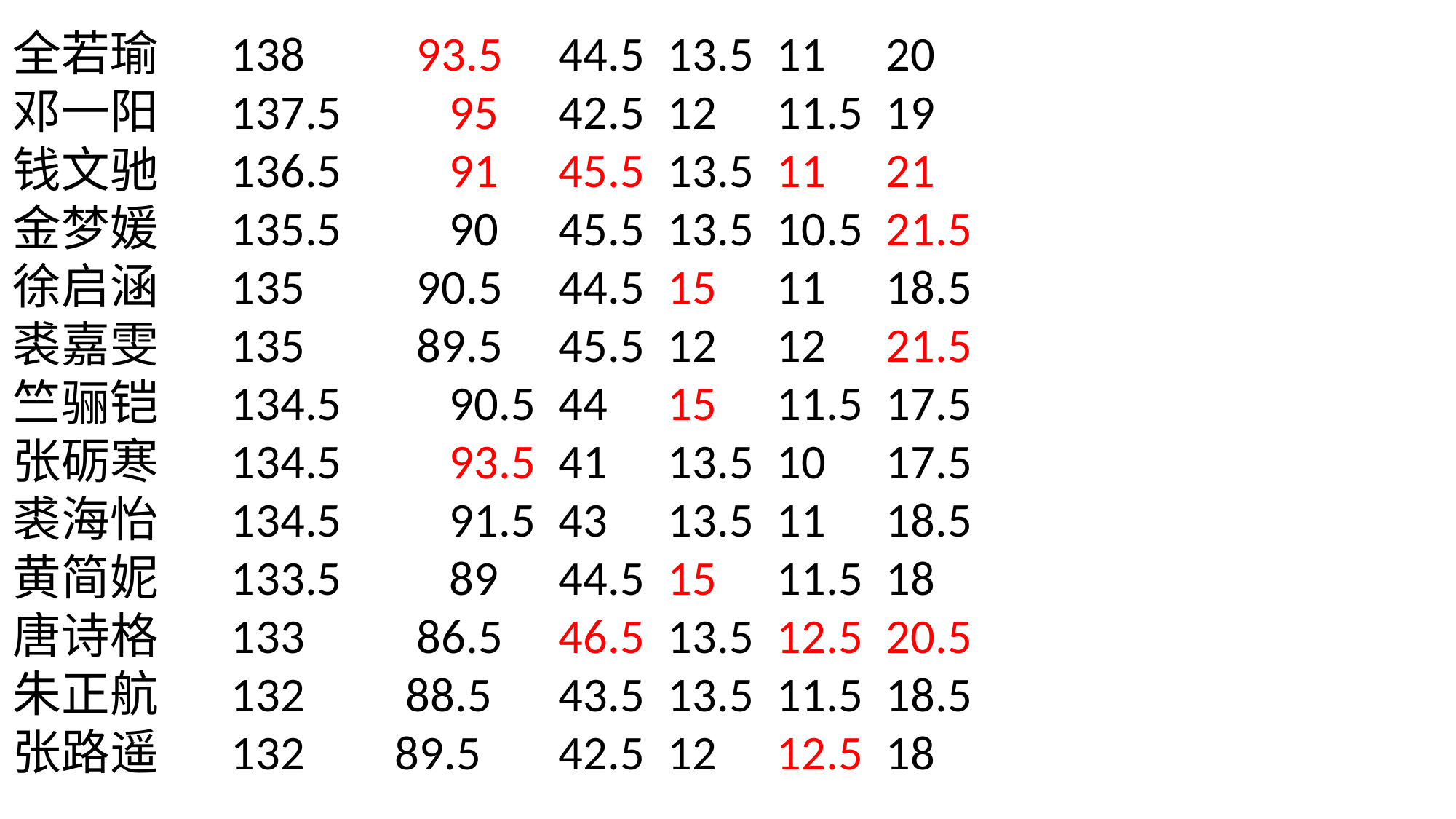

全若瑜	138	       93.5	44.5	13.5	11	20
邓一阳	137.5	95	42.5	12	11.5	19
钱文驰	136.5	91	45.5	13.5	11	21
金梦媛	135.5	90	45.5	13.5	10.5	21.5
徐启涵	135	       90.5	44.5	15	11	18.5
裘嘉雯	135	       89.5	45.5	12	12	21.5
竺骊铠	134.5	90.5	44	15	11.5	17.5
张砺寒	134.5	93.5	41	13.5	10	17.5
裘海怡	134.5	91.5	43	13.5	11	18.5
黄简妮	133.5	89	44.5	15	11.5	18
唐诗格	133	       86.5	46.5	13.5	12.5	20.5
朱正航	132	      88.5	43.5	13.5	11.5	18.5
张路遥	132	     89.5	42.5	12	12.5	18